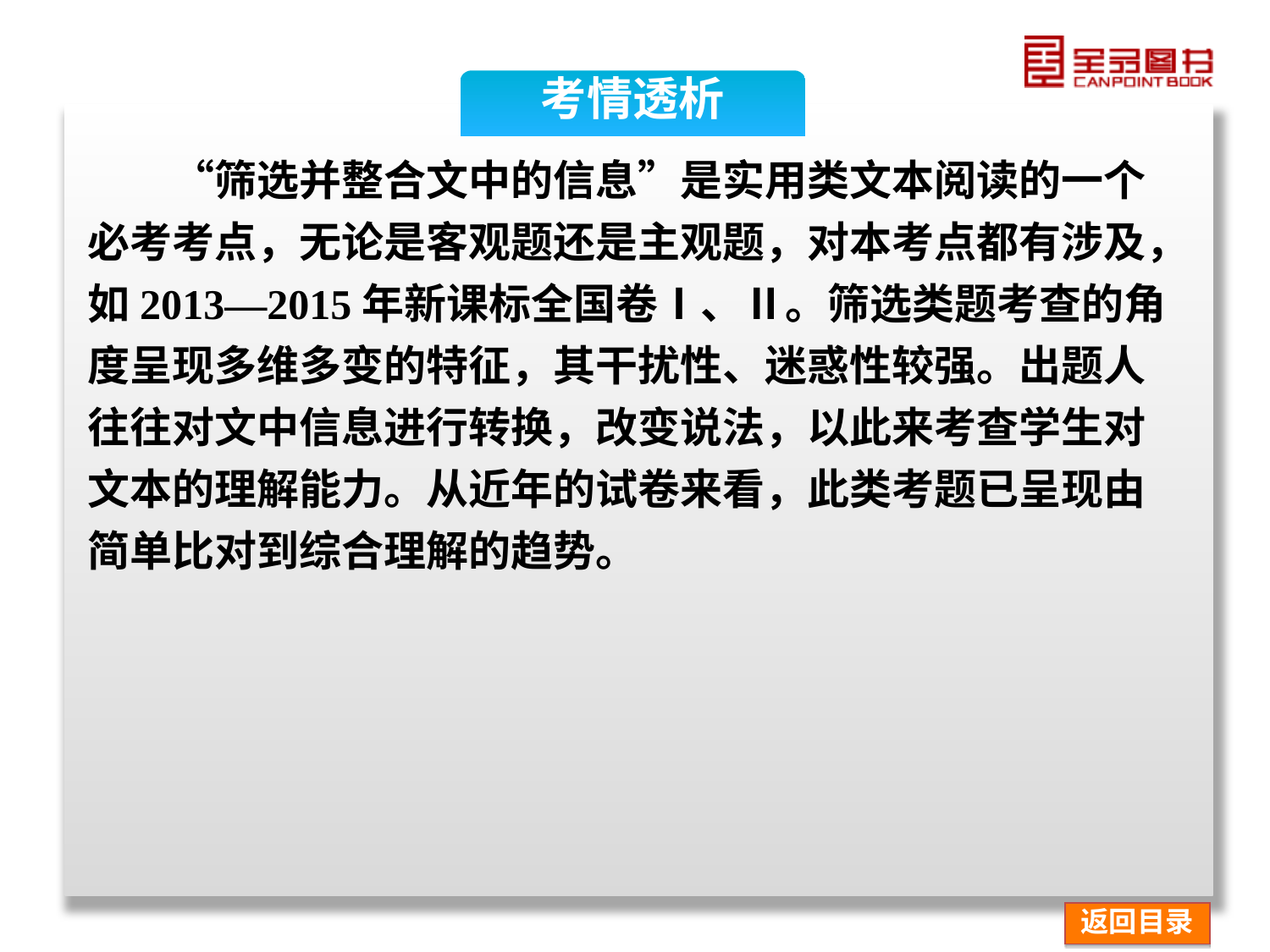

考情透析

　　“筛选并整合文中的信息”是实用类文本阅读的一个必考考点，无论是客观题还是主观题，对本考点都有涉及，如2013—2015年新课标全国卷Ⅰ、Ⅱ。筛选类题考查的角度呈现多维多变的特征，其干扰性、迷惑性较强。出题人往往对文中信息进行转换，改变说法，以此来考查学生对文本的理解能力。从近年的试卷来看，此类考题已呈现由简单比对到综合理解的趋势。

返回目录